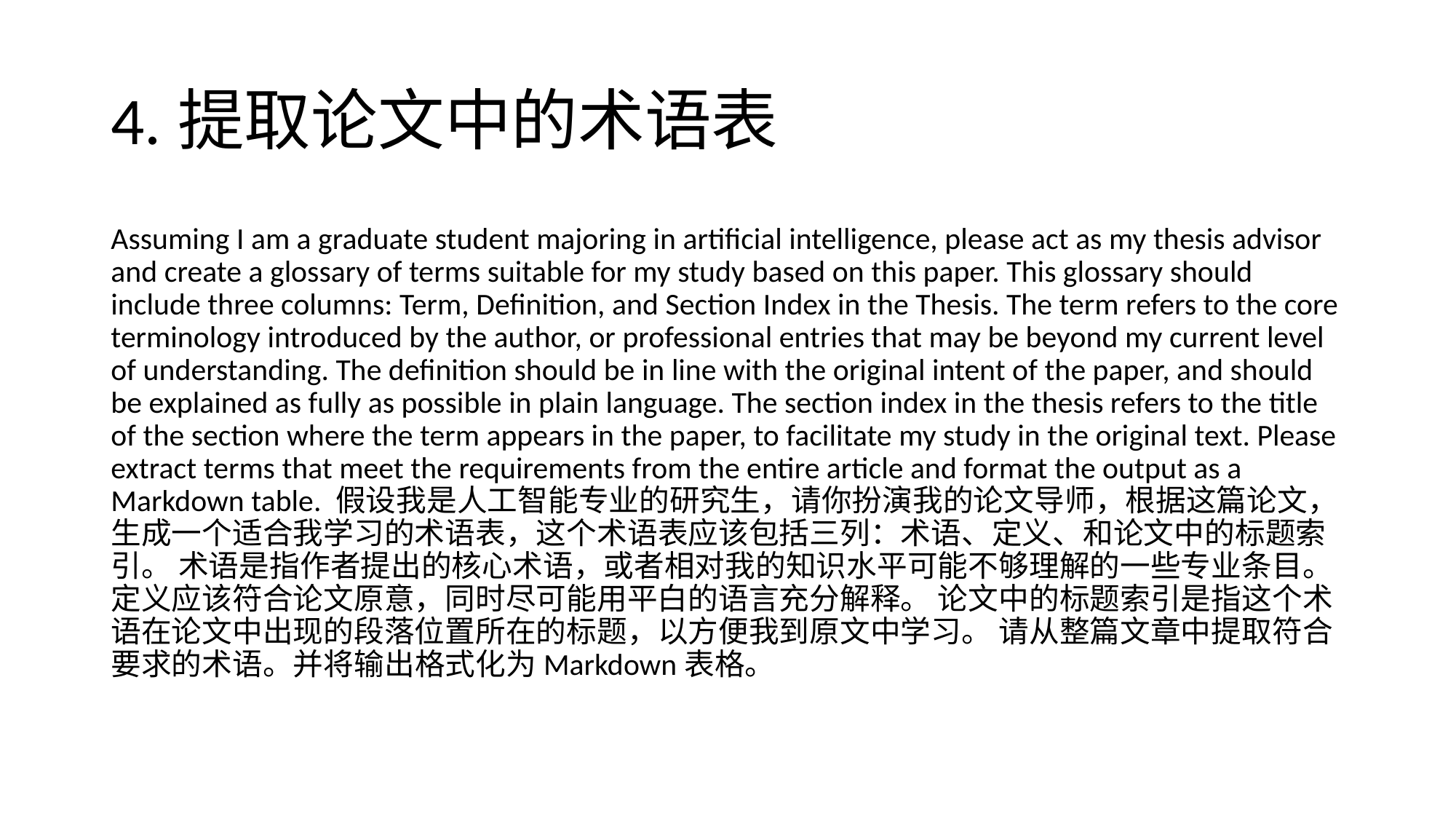

# 4.提取论文中的术语表
Assuming I am a graduate student majoring in artificial intelligence, please act as my thesis advisor and create a glossary of terms suitable for my study based on this paper. This glossary should include three columns: Term, Definition, and Section Index in the Thesis. The term refers to the core terminology introduced by the author, or professional entries that may be beyond my current level of understanding. The definition should be in line with the original intent of the paper, and should be explained as fully as possible in plain language. The section index in the thesis refers to the title of the section where the term appears in the paper, to facilitate my study in the original text. Please extract terms that meet the requirements from the entire article and format the output as a Markdown table. 假设我是人工智能专业的研究生，请你扮演我的论文导师，根据这篇论文，生成一个适合我学习的术语表，这个术语表应该包括三列：术语、定义、和论文中的标题索引。 术语是指作者提出的核心术语，或者相对我的知识水平可能不够理解的一些专业条目。 定义应该符合论文原意，同时尽可能用平白的语言充分解释。 论文中的标题索引是指这个术语在论文中出现的段落位置所在的标题，以方便我到原文中学习。 请从整篇文章中提取符合要求的术语。并将输出格式化为Markdown表格。